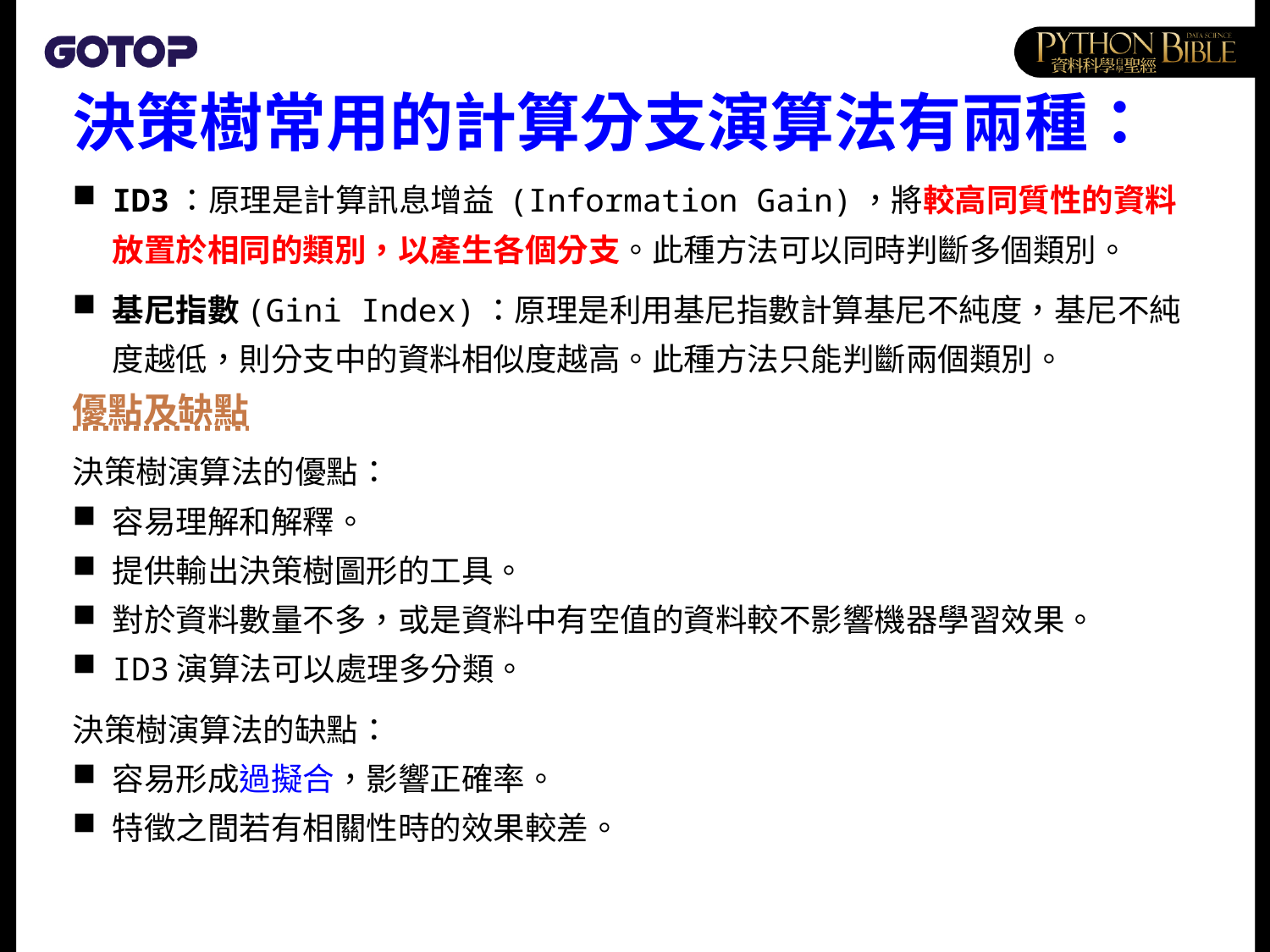

決策樹常用的計算分支演算法有兩種：
ID3：原理是計算訊息增益 (Information Gain)，將較高同質性的資料放置於相同的類別，以產生各個分支。此種方法可以同時判斷多個類別。
基尼指數(Gini Index)：原理是利用基尼指數計算基尼不純度，基尼不純度越低，則分支中的資料相似度越高。此種方法只能判斷兩個類別。
優點及缺點
決策樹演算法的優點：
容易理解和解釋。
提供輸出決策樹圖形的工具。
對於資料數量不多，或是資料中有空值的資料較不影響機器學習效果。
ID3演算法可以處理多分類。
決策樹演算法的缺點：
容易形成過擬合，影響正確率。
特徵之間若有相關性時的效果較差。